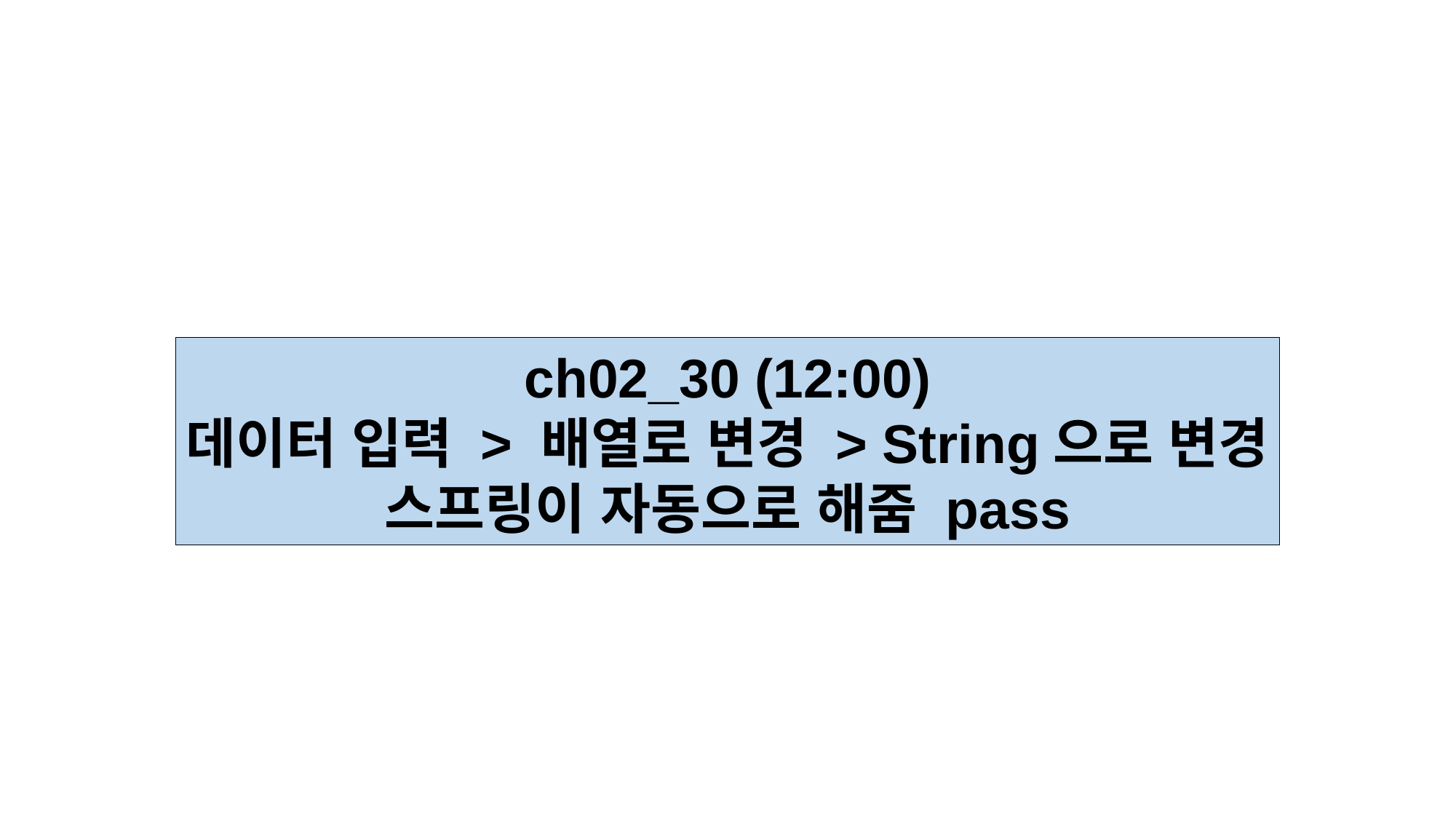

ch02_30 (12:00)
데이터 입력 > 배열로 변경 > String으로 변경
스프링이 자동으로 해줌 pass